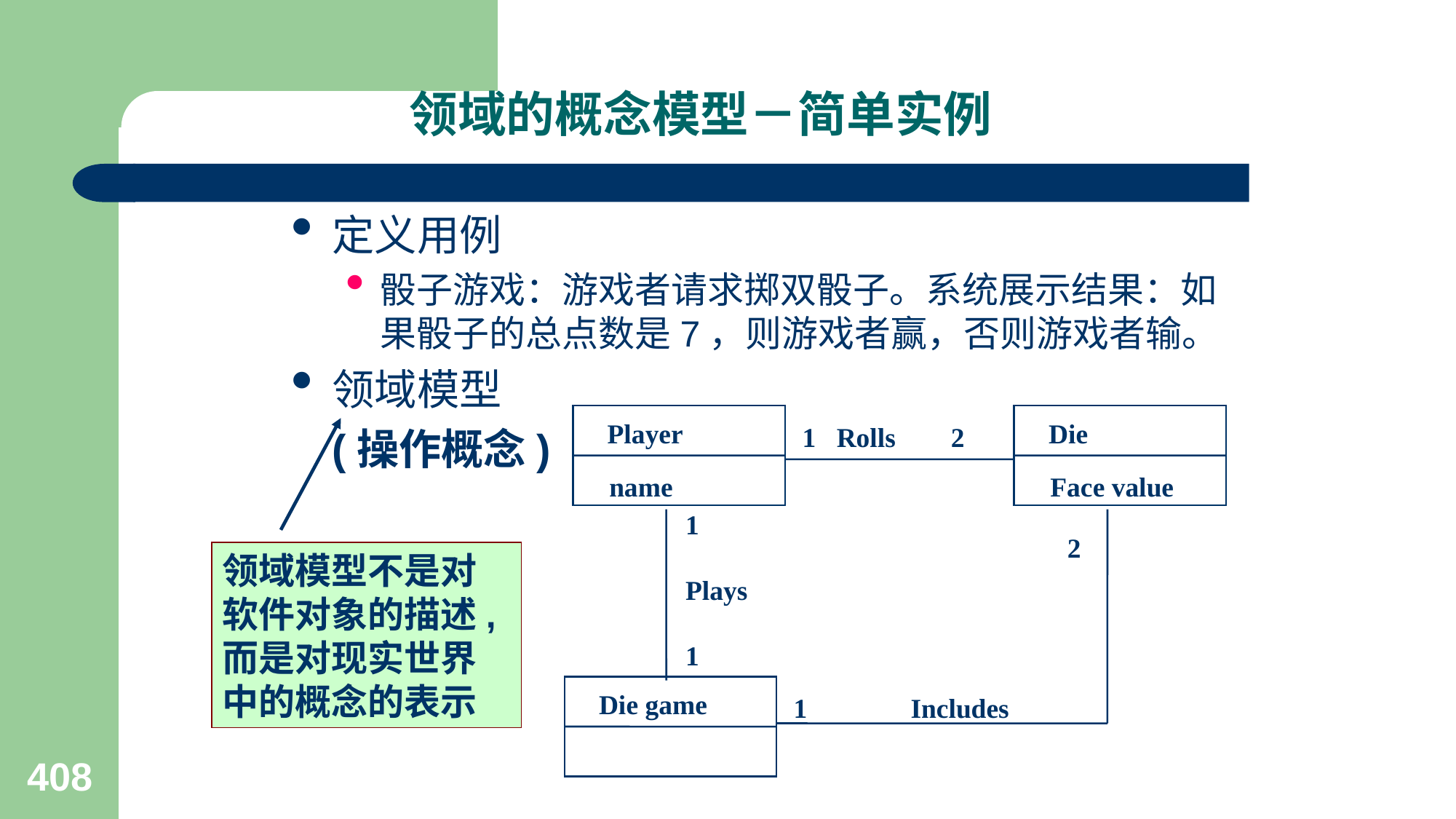

# 领域的概念模型－简单实例
定义用例
骰子游戏：游戏者请求掷双骰子。系统展示结果：如果骰子的总点数是7，则游戏者赢，否则游戏者输。
领域模型
    (操作概念)

Player

name

Die

Face value
1   Rolls        2

1

Plays

1

2

Die game

1               Includes

领域模型不是对软件对象的描述,而是对现实世界中的概念的表示
408